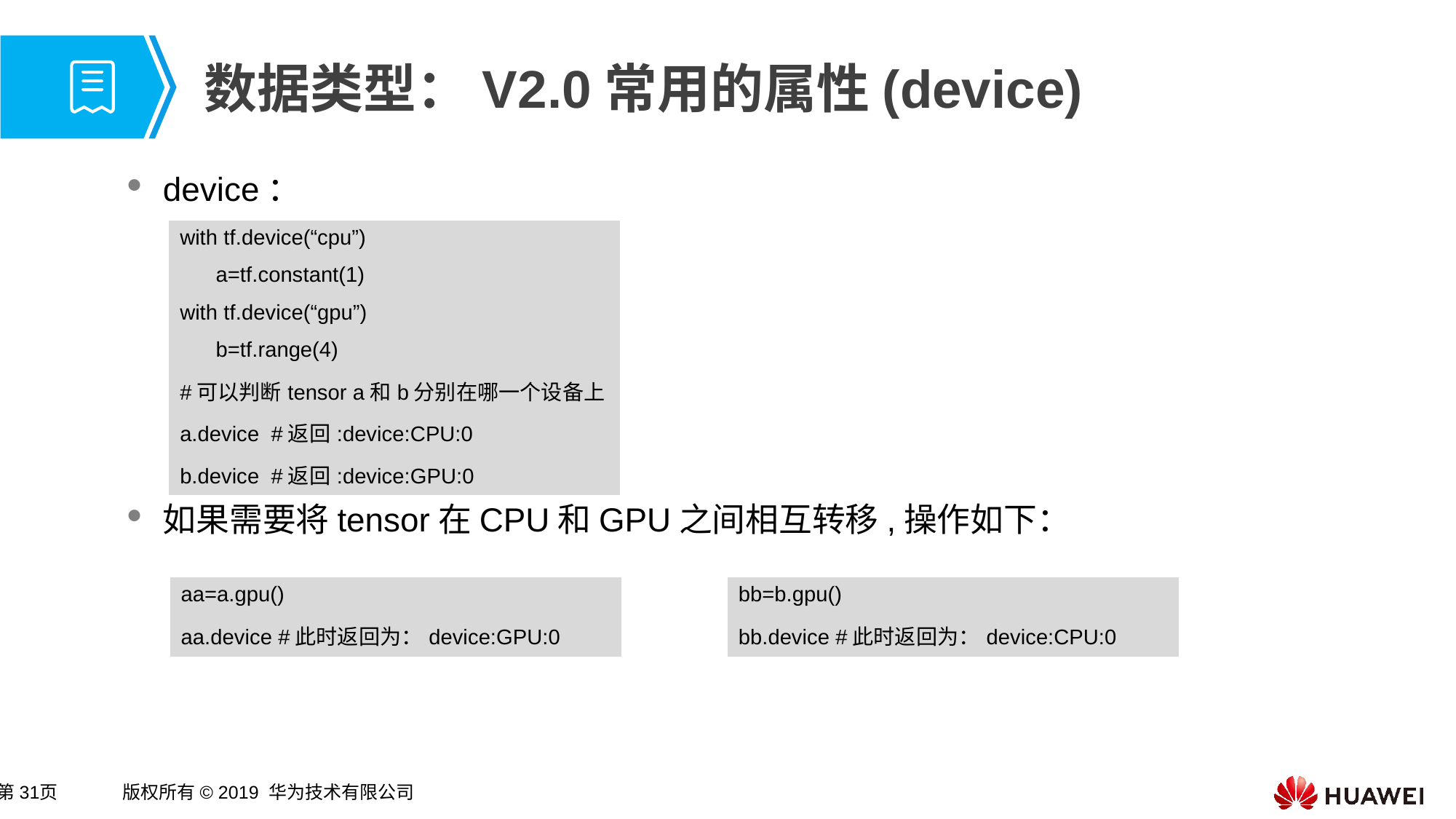

# 数据类型：V2.0常用的属性(device)
device：

如果需要将tensor在CPU和GPU之间相互转移,操作如下：

| with tf.device(“cpu”) |
| --- |
| a=tf.constant(1) |
| with tf.device(“gpu”) |
| b=tf.range(4) |
| #可以判断tensor a和b分别在哪一个设备上 |
| a.device #返回:device:CPU:0 |
| b.device #返回:device:GPU:0 |
| aa=a.gpu() |
| --- |
| aa.device #此时返回为：device:GPU:0 |
| bb=b.gpu() |
| --- |
| bb.device #此时返回为：device:CPU:0 |